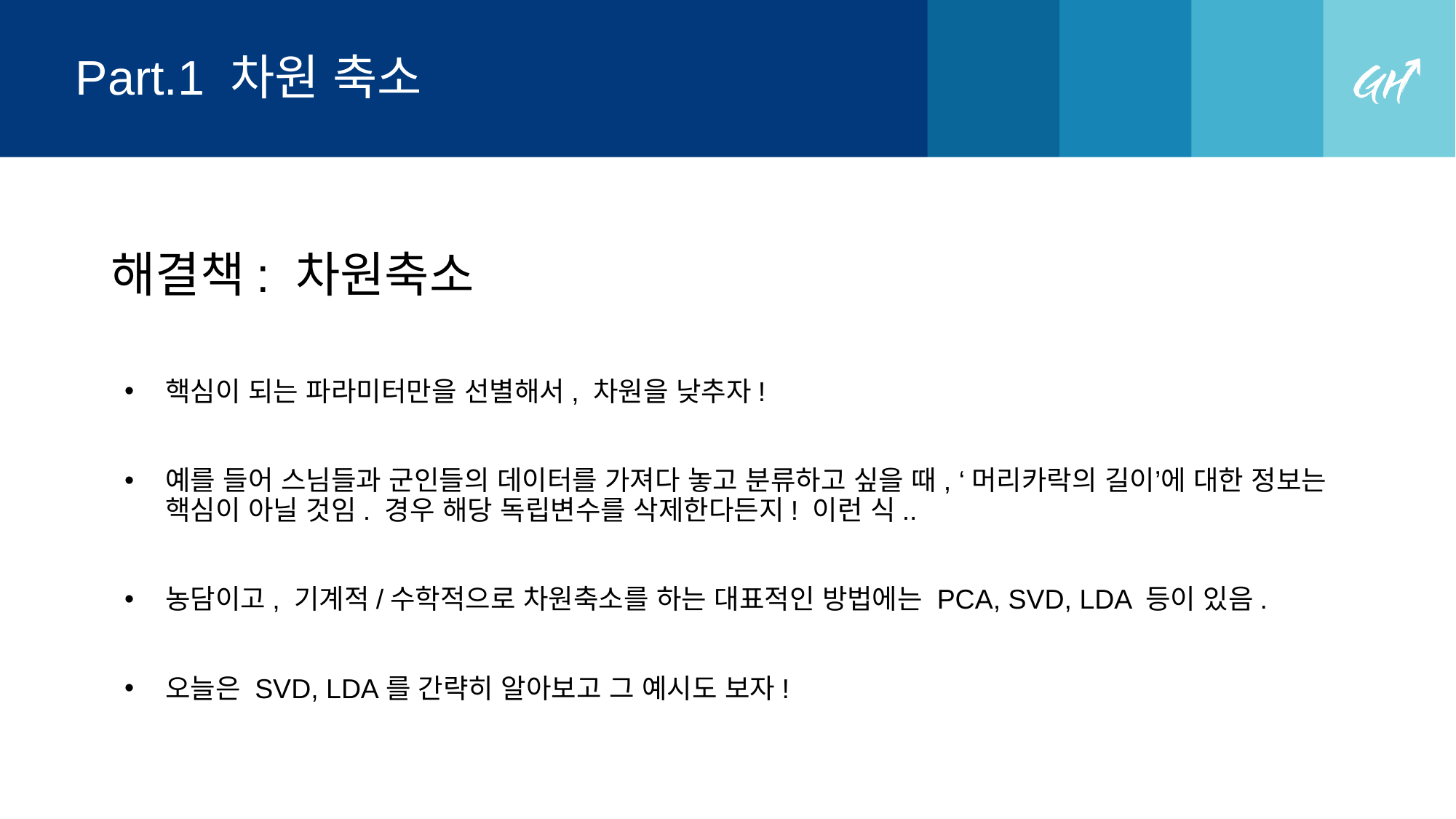

# Part.1 차원 축소
해결책: 차원축소
핵심이 되는 파라미터만을 선별해서, 차원을 낮추자!

예를 들어 스님들과 군인들의 데이터를 가져다 놓고 분류하고 싶을 때, ‘머리카락의 길이’에 대한 정보는 핵심이 아닐 것임. 경우 해당 독립변수를 삭제한다든지! 이런 식..

농담이고, 기계적/수학적으로 차원축소를 하는 대표적인 방법에는 PCA, SVD, LDA 등이 있음.

오늘은 SVD, LDA를 간략히 알아보고 그 예시도 보자!